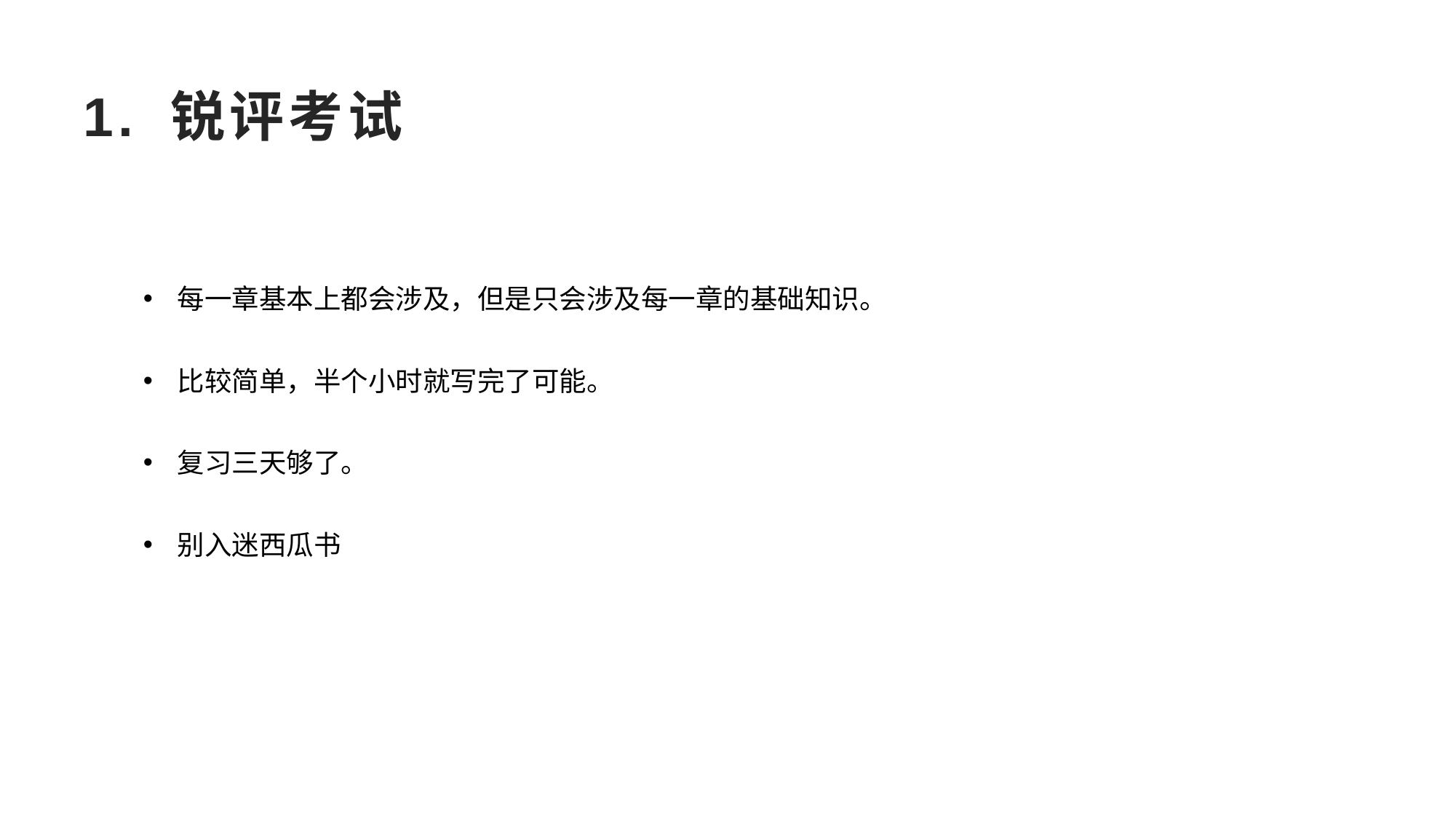

# 1. 锐评考试
每一章基本上都会涉及，但是只会涉及每一章的基础知识。
比较简单，半个小时就写完了可能。
复习三天够了。
别入迷西瓜书